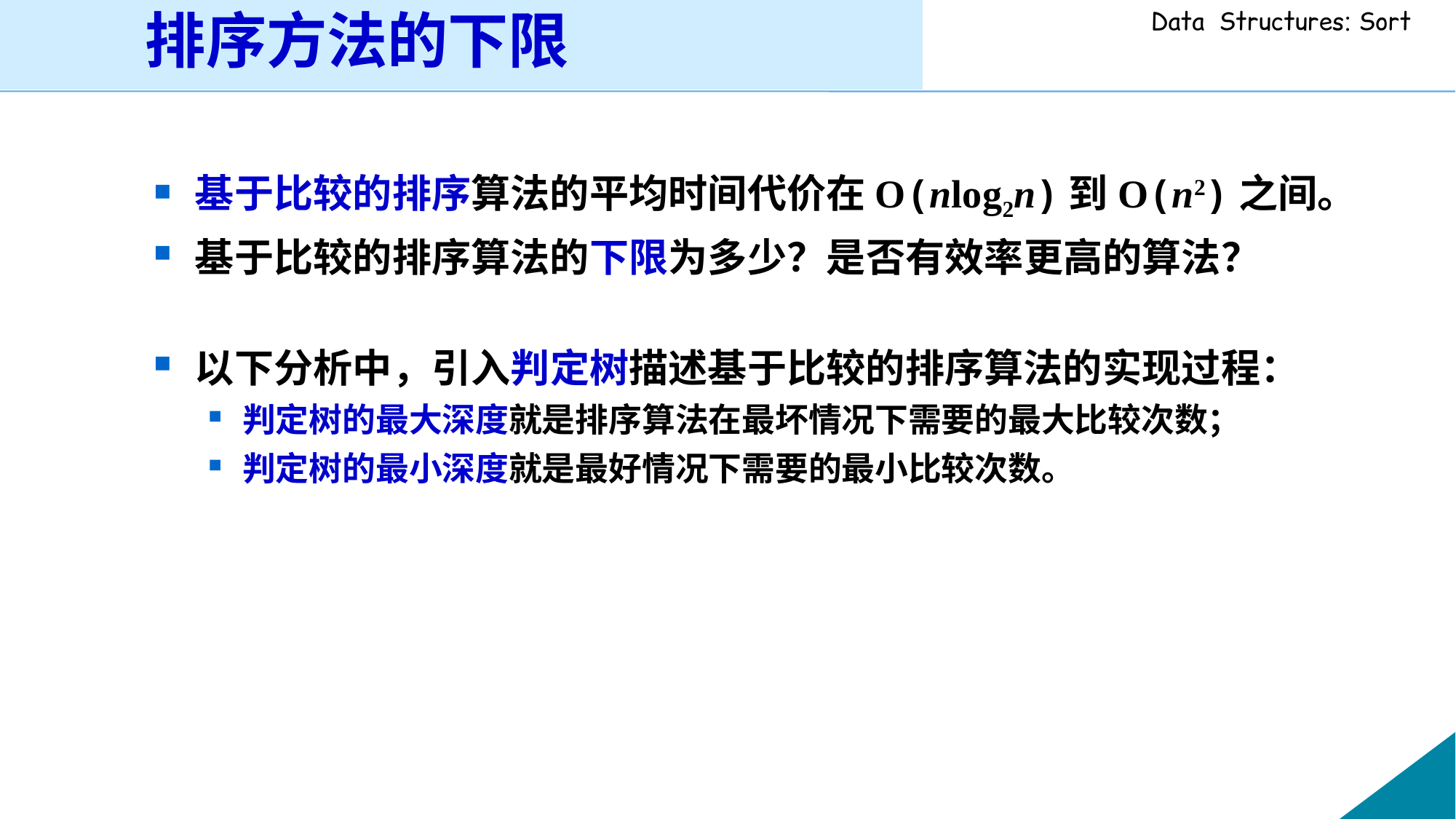

排序方法的下限
基于比较的排序算法的平均时间代价在O(nlog2n)到O(n2)之间。
基于比较的排序算法的下限为多少？是否有效率更高的算法？

以下分析中，引入判定树描述基于比较的排序算法的实现过程：
判定树的最大深度就是排序算法在最坏情况下需要的最大比较次数；
判定树的最小深度就是最好情况下需要的最小比较次数。